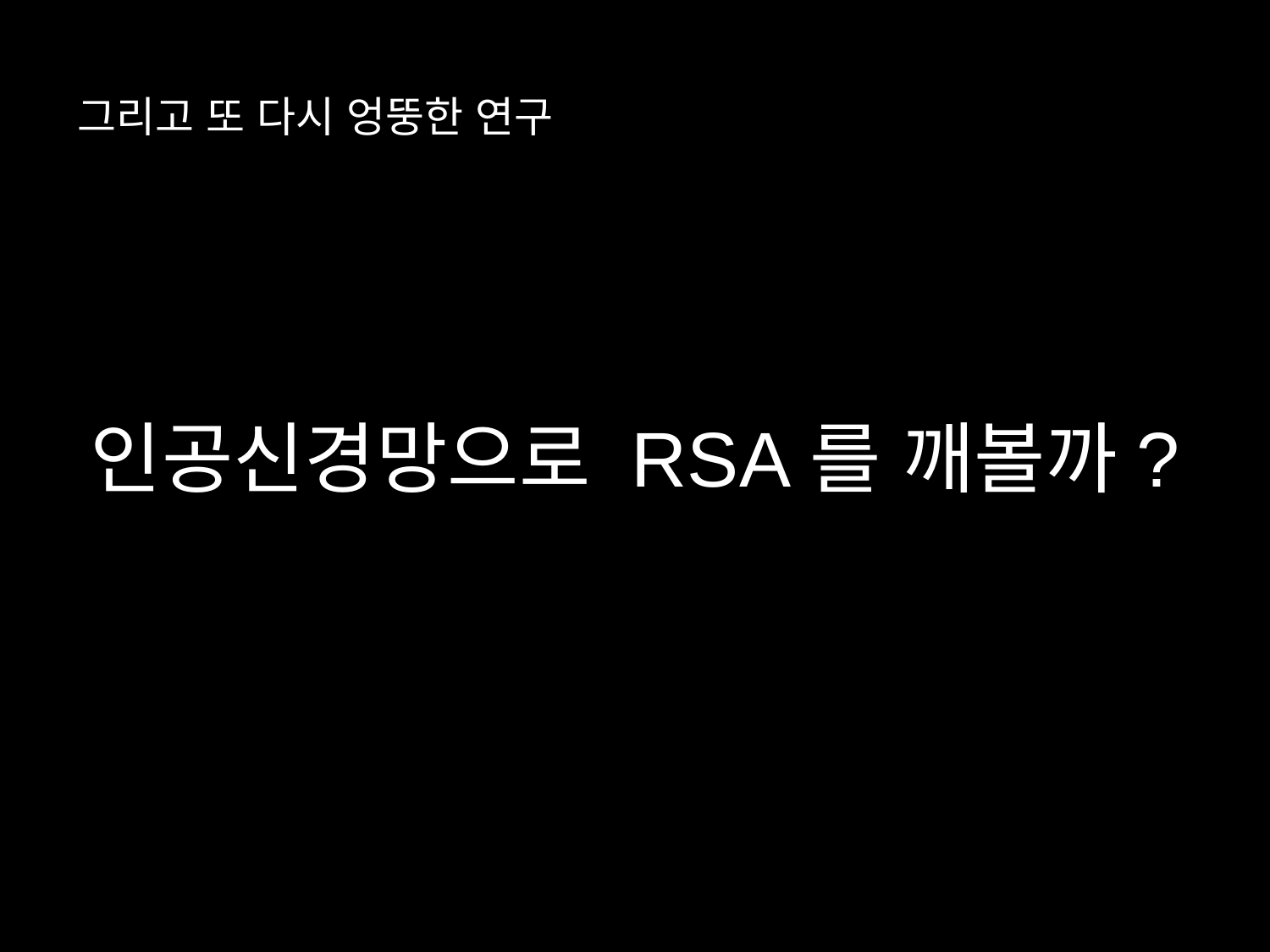

# 그리고 또 다시 엉뚱한 연구
인공신경망으로 RSA를 깨볼까?